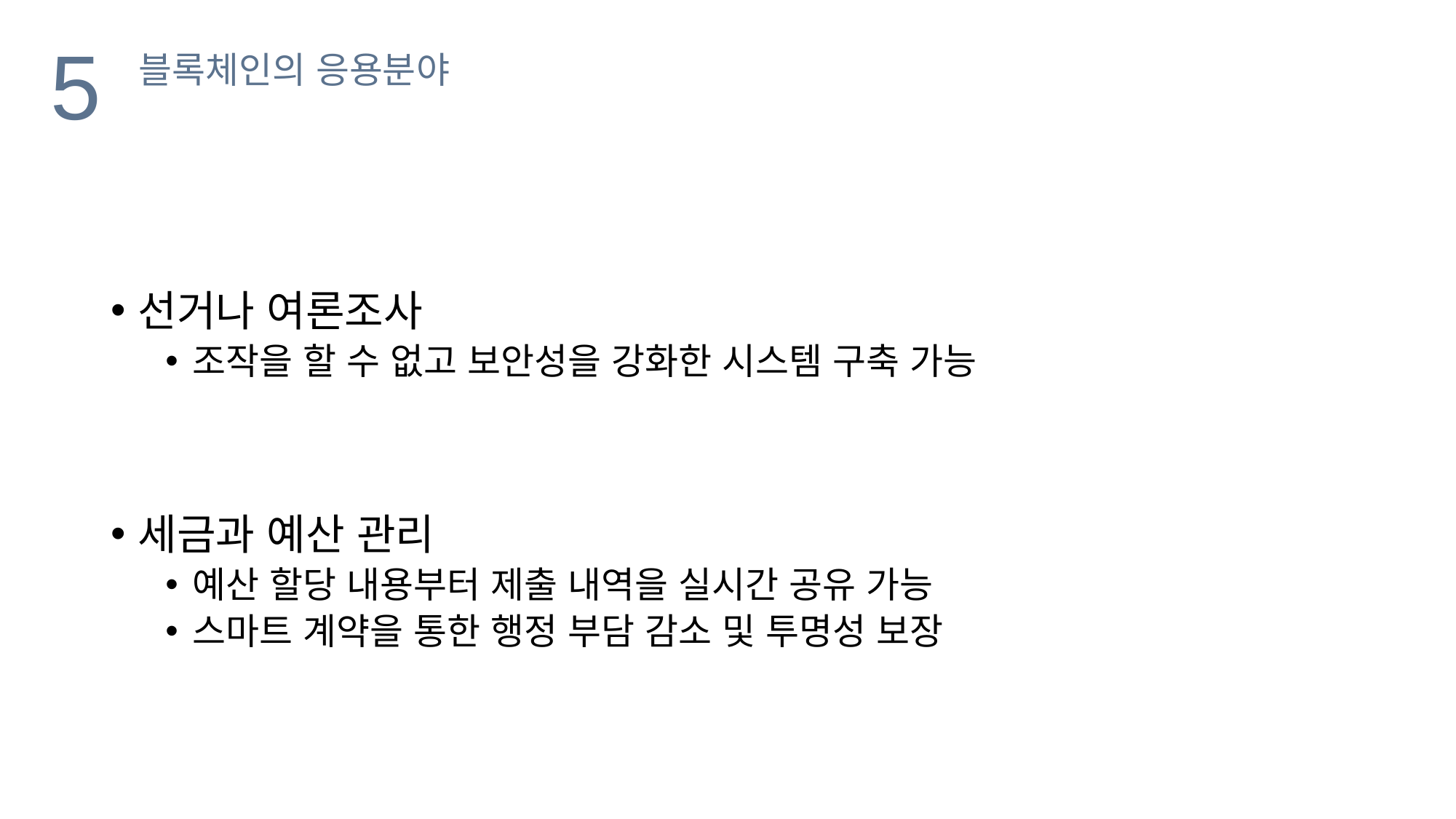

5
블록체인의 응용분야

선거나 여론조사
조작을 할 수 없고 보안성을 강화한 시스템 구축 가능

세금과 예산 관리
예산 할당 내용부터 제출 내역을 실시간 공유 가능
스마트 계약을 통한 행정 부담 감소 및 투명성 보장